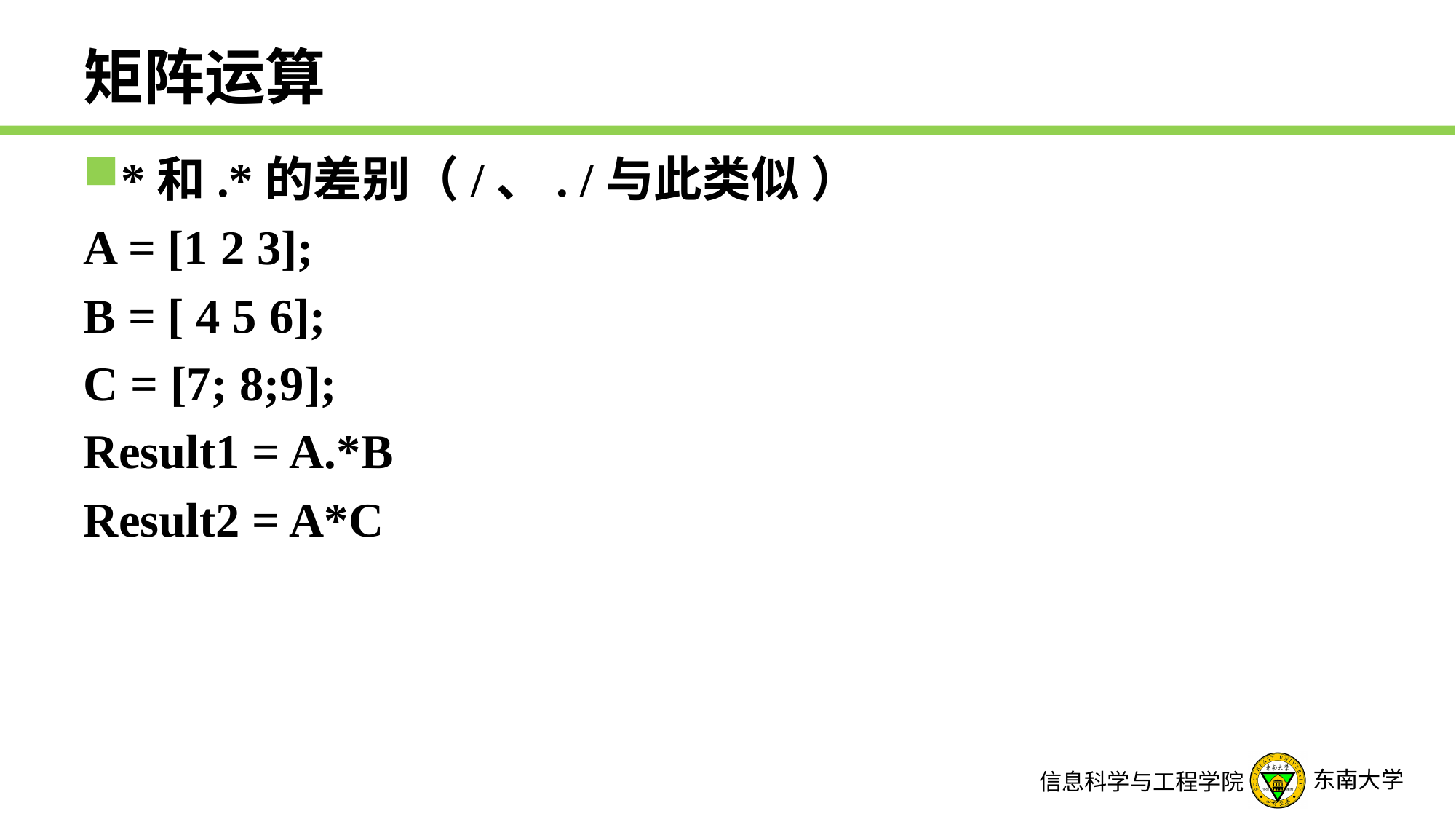

# 矩阵运算
*和.*的差别（/、. /与此类似 ）
A = [1 2 3];
B = [ 4 5 6];
C = [7; 8;9];
Result1 = A.*B
Result2 = A*C